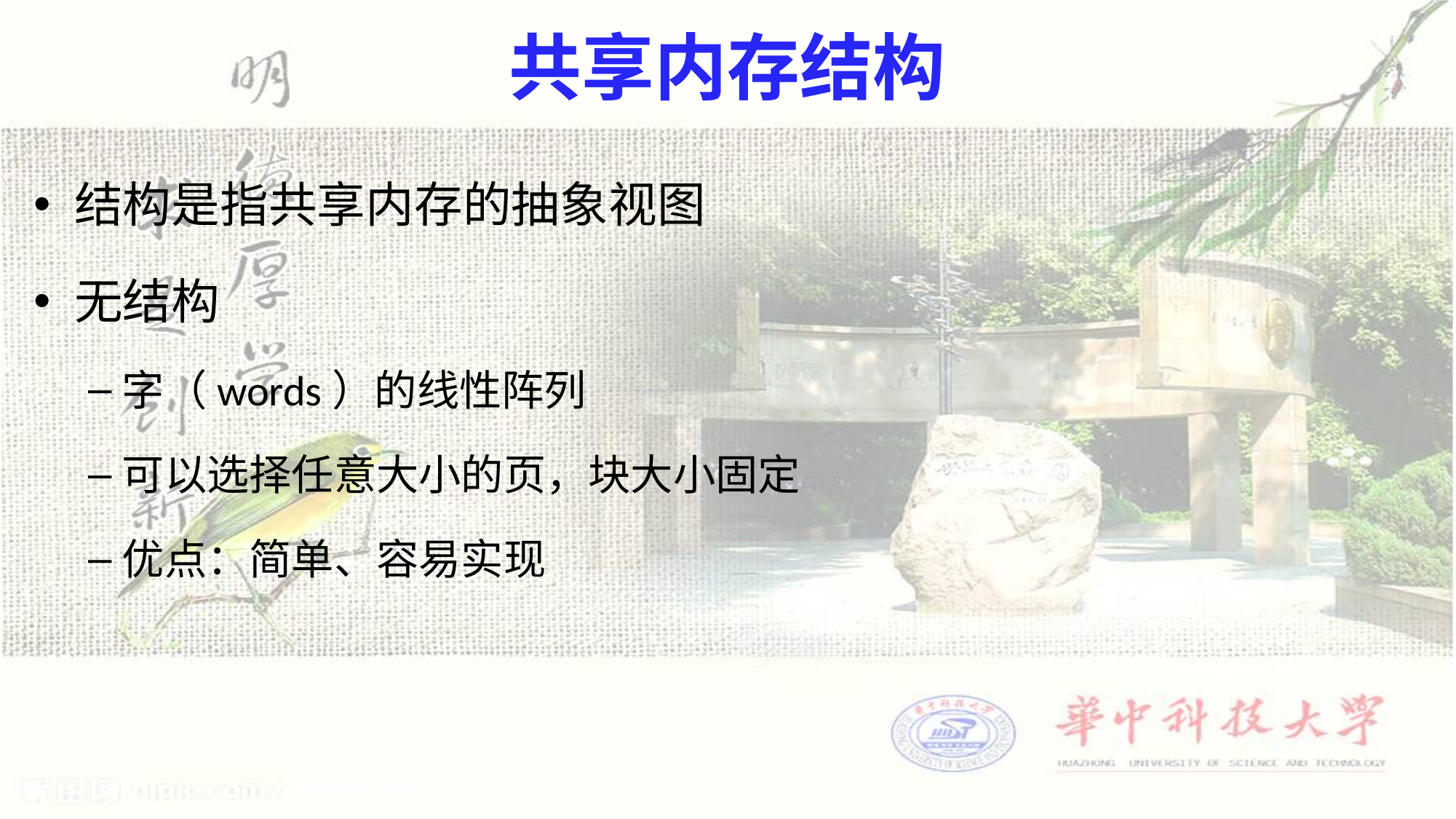

# 共享内存结构
结构是指共享内存的抽象视图
无结构
字（words）的线性阵列
可以选择任意大小的页，块大小固定
优点：简单、容易实现